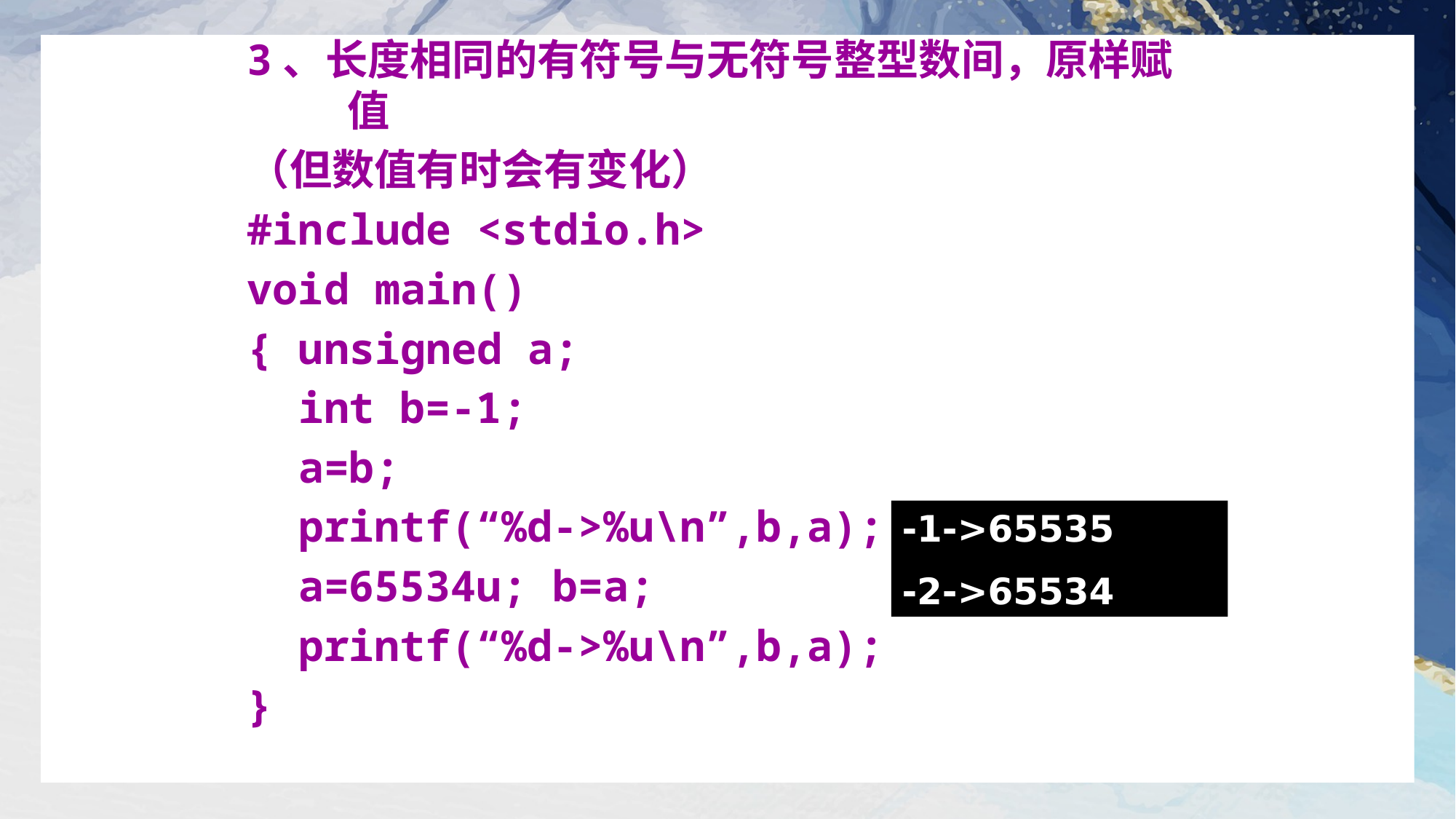

3、长度相同的有符号与无符号整型数间，原样赋值
（但数值有时会有变化）
#include <stdio.h>
void main()
{ unsigned a;
  int b=-1;
  a=b;
  printf(“%d->%u\n”,b,a);
  a=65534u; b=a;
  printf(“%d->%u\n”,b,a);
}
-1->65535
-2->65534